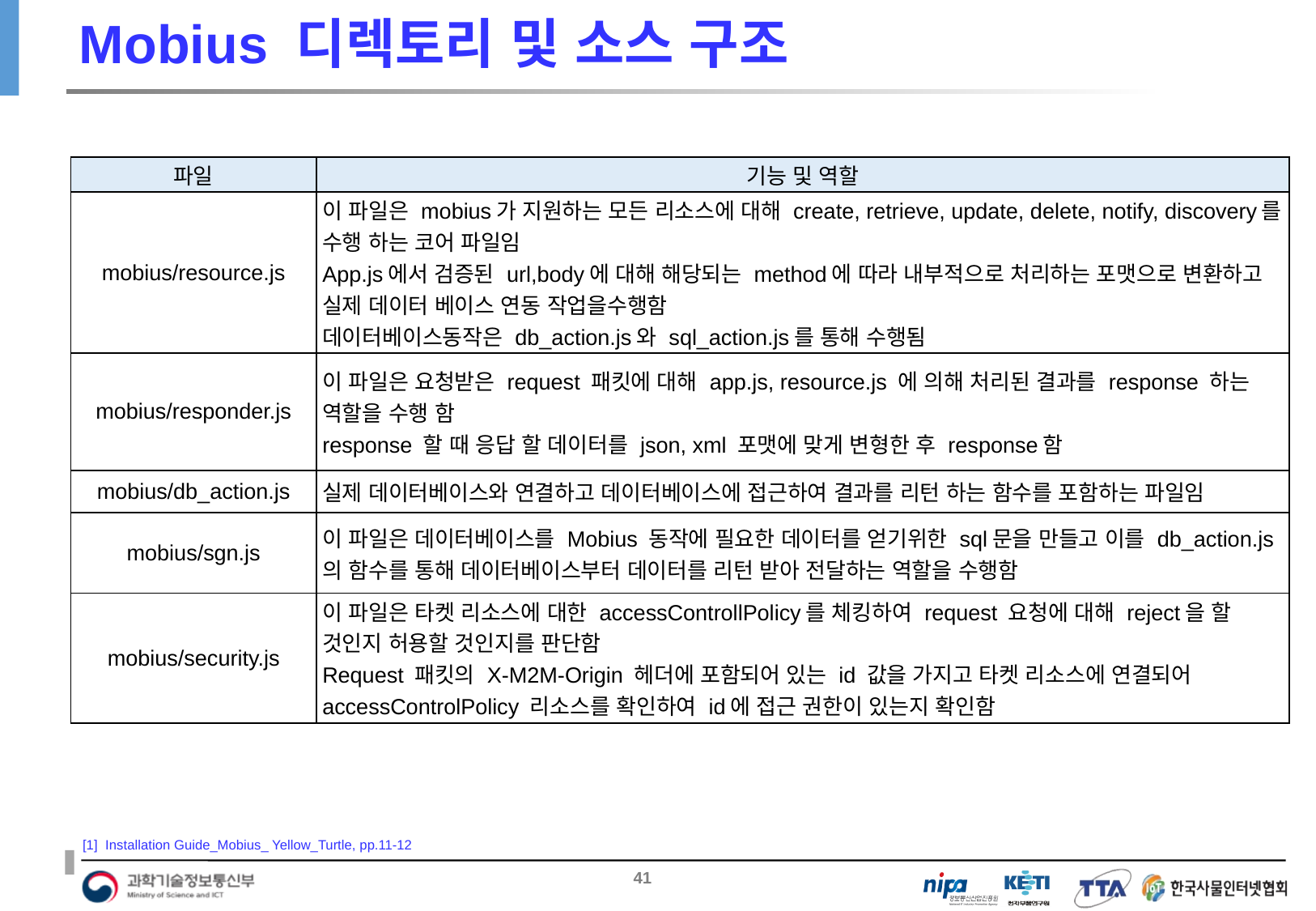

# Mobius 디렉토리 및 소스 구조

| 파일 | 기능 및 역할 |
| --- | --- |
| mobius/resource.js | 이 파일은 mobius가 지원하는 모든 리소스에 대해 create, retrieve, update, delete, notify, discovery를 수행 하는 코어 파일임 App.js에서 검증된 url,body에 대해 해당되는 method에 따라 내부적으로 처리하는 포맷으로 변환하고 실제 데이터 베이스 연동 작업을수행함 데이터베이스동작은 db\_action.js와 sql\_action.js를 통해 수행됨 |
| mobius/responder.js | 이 파일은 요청받은 request 패킷에 대해 app.js, resource.js 에 의해 처리된 결과를 response 하는 역할을 수행 함 response 할 때 응답 할 데이터를 json, xml 포맷에 맞게 변형한 후 response함 |
| mobius/db\_action.js | 실제 데이터베이스와 연결하고 데이터베이스에 접근하여 결과를 리턴 하는 함수를 포함하는 파일임 |
| mobius/sgn.js | 이 파일은 데이터베이스를 Mobius 동작에 필요한 데이터를 얻기위한 sql문을 만들고 이를 db\_action.js의 함수를 통해 데이터베이스부터 데이터를 리턴 받아 전달하는 역할을 수행함 |
| mobius/security.js | 이 파일은 타켓 리소스에 대한 accessControllPolicy를 체킹하여 request 요청에 대해 reject을 할 것인지 허용할 것인지를 판단함 Request 패킷의 X-M2M-Origin 헤더에 포함되어 있는 id 값을 가지고 타켓 리소스에 연결되어 accessControlPolicy 리소스를 확인하여 id에 접근 권한이 있는지 확인함 |
[1]  Installation Guide_Mobius_ Yellow_Turtle, pp.11-12